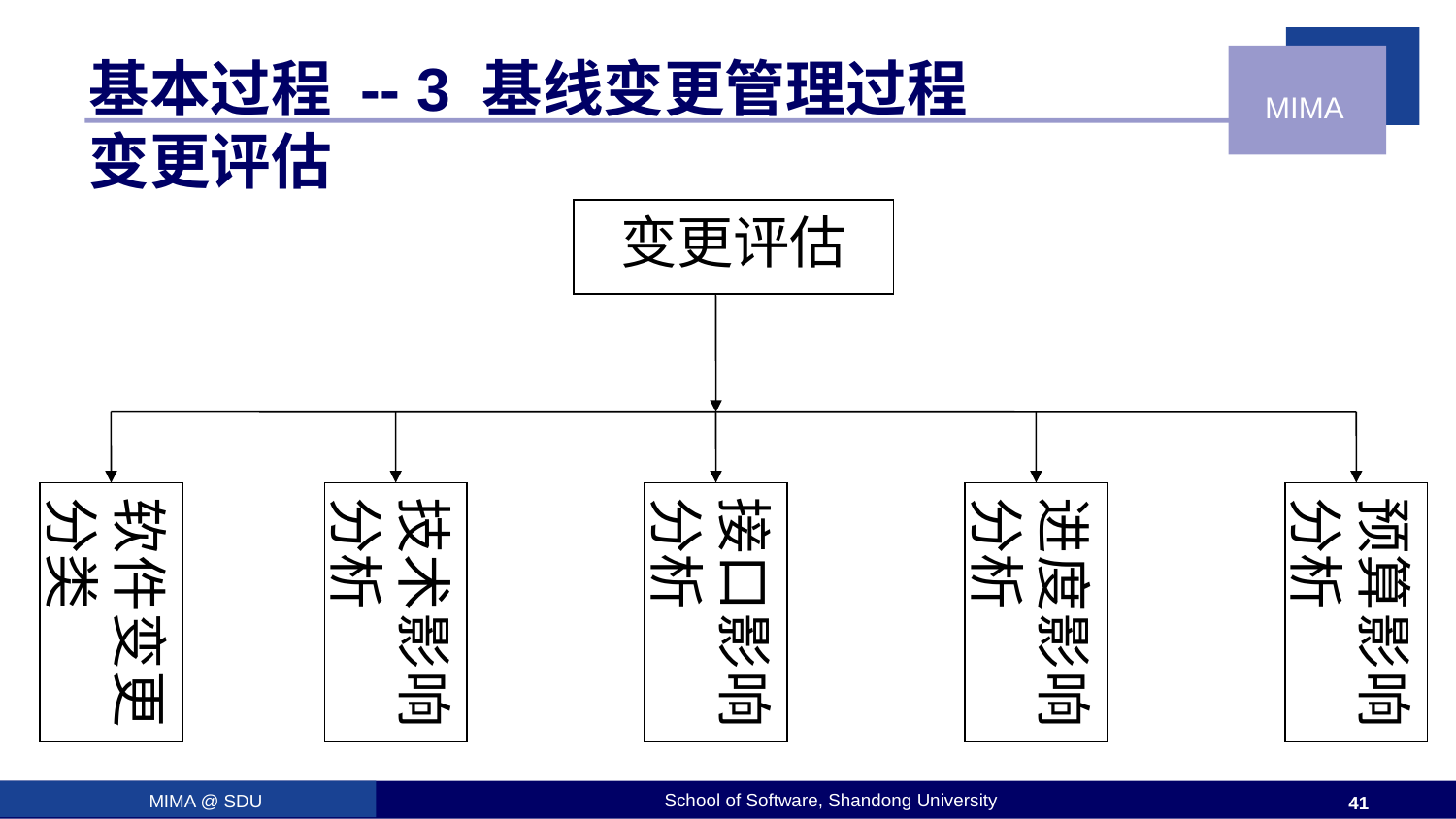

# 基本过程 -- 3 基线变更管理过程 变更评估
变更评估

软件变更分类
技术影响分析
接口影响分析
进度影响分析
预算影响分析